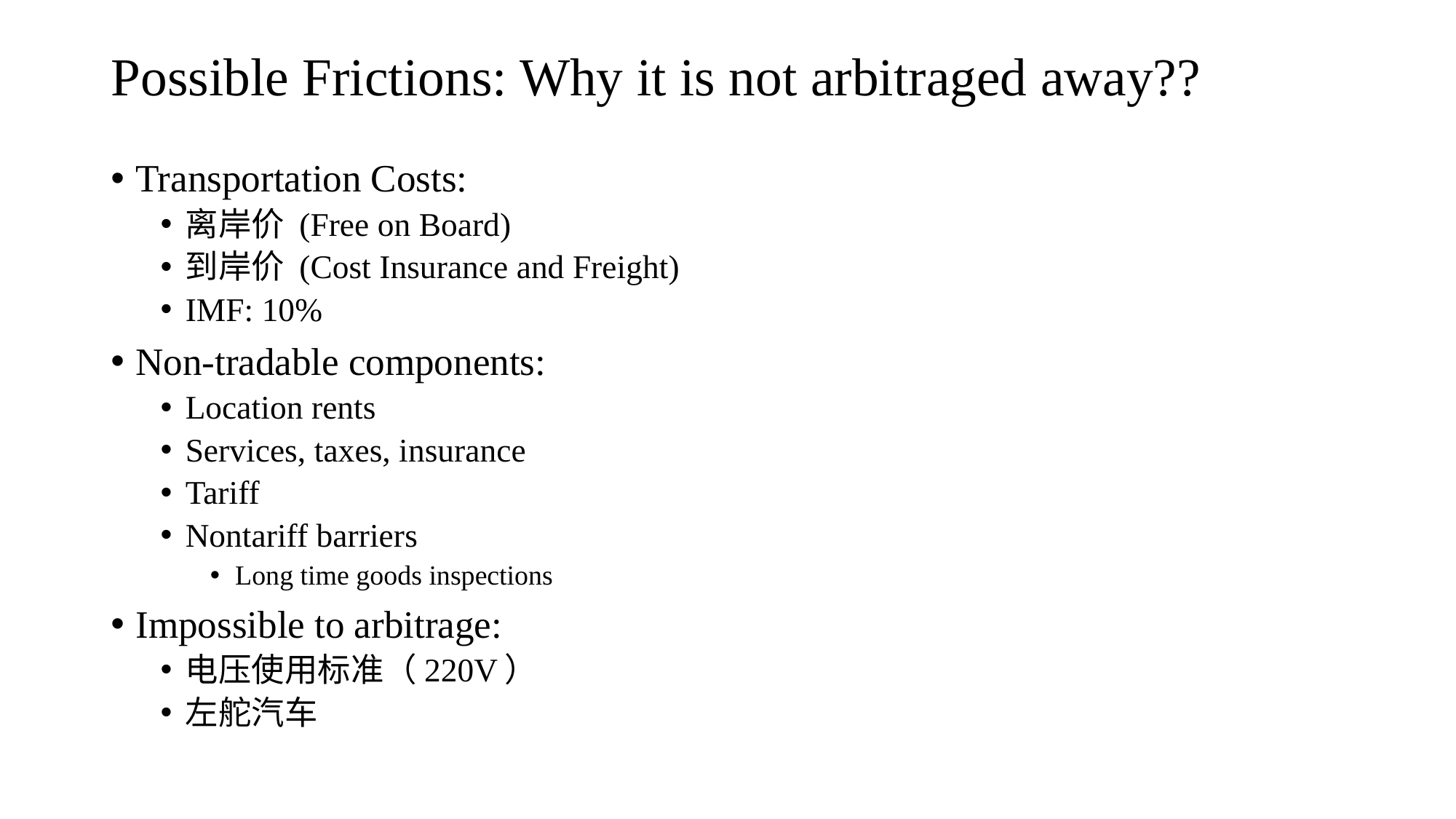

# Possible Frictions: Why it is not arbitraged away??
Transportation Costs:
离岸价 (Free on Board)
到岸价 (Cost Insurance and Freight)
IMF: 10%
Non-tradable components:
Location rents
Services, taxes, insurance
Tariff
Nontariff barriers
Long time goods inspections
Impossible to arbitrage:
电压使用标准（220V）
左舵汽车